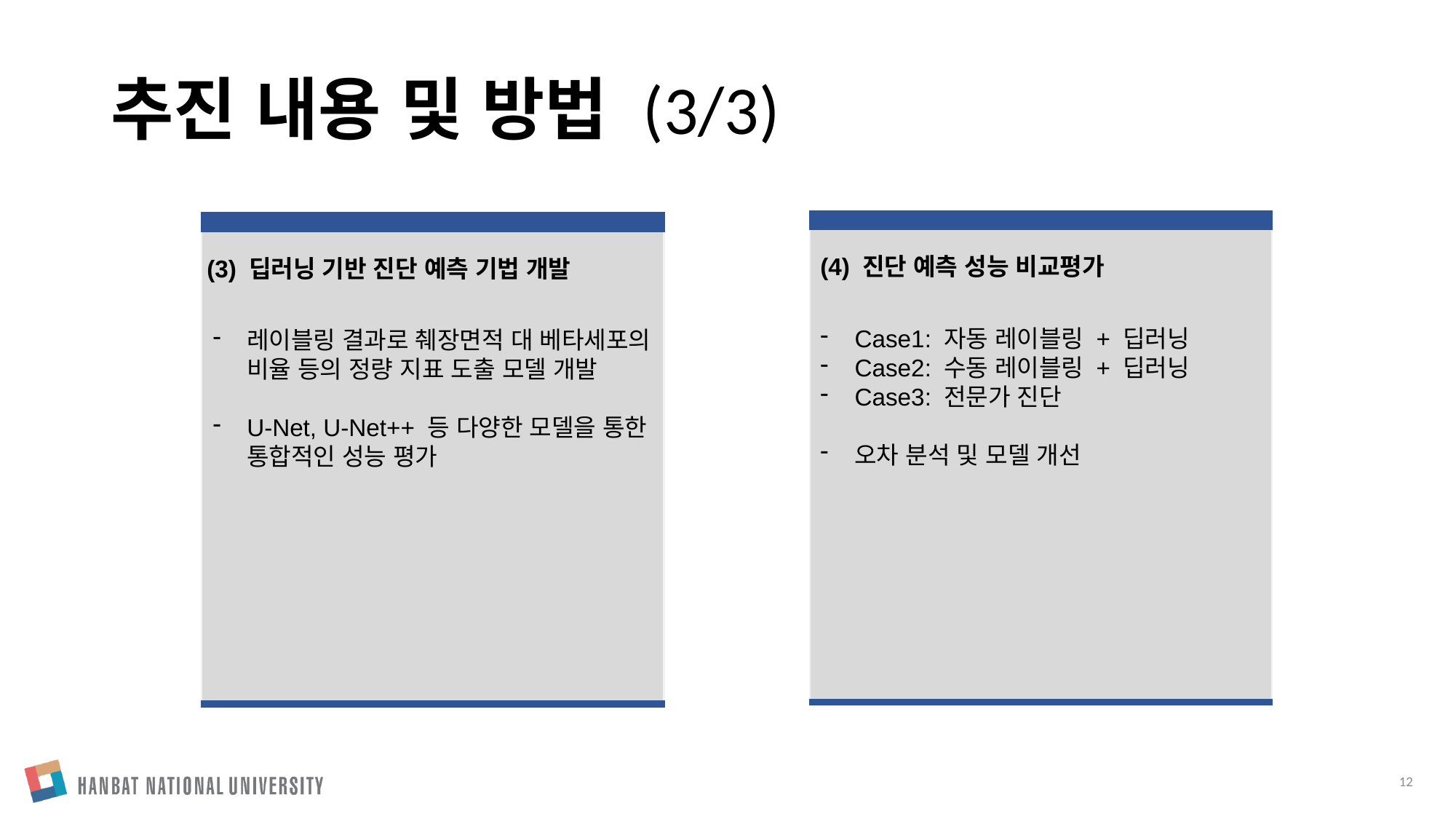

# 추진 내용 및 방법 (3/3)

(4) 진단 예측 성능 비교평가
(3) 딥러닝 기반 진단 예측 기법 개발
Case1: 자동 레이블링 + 딥러닝
Case2: 수동 레이블링 + 딥러닝
Case3: 전문가 진단

오차 분석 및 모델 개선

레이블링 결과로 췌장면적 대 베타세포의 비율 등의 정량 지표 도출 모델 개발

U-Net, U-Net++ 등 다양한 모델을 통한 통합적인 성능 평가